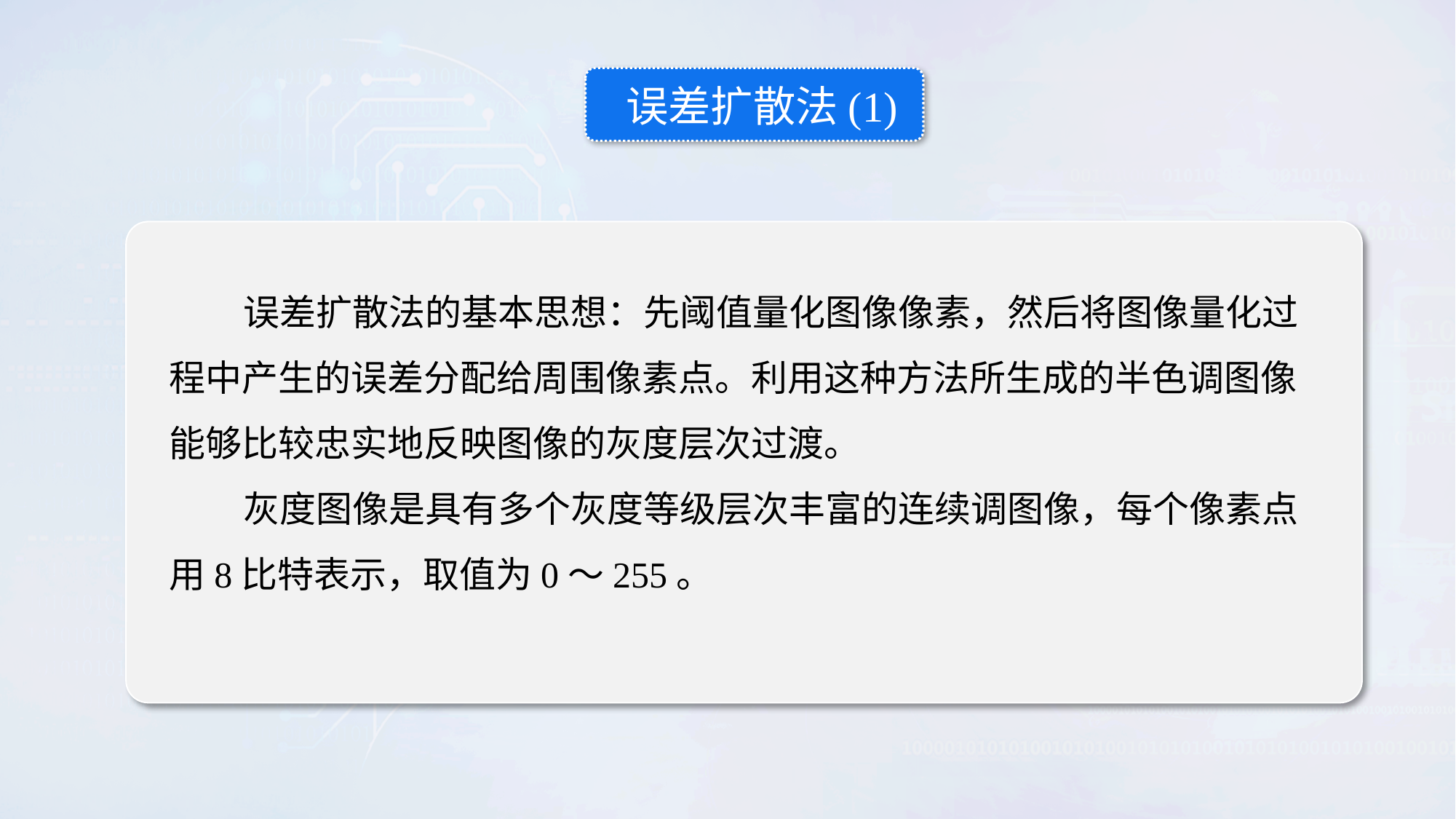

误差扩散法(1)

        误差扩散法的基本思想：先阈值量化图像像素，然后将图像量化过程中产生的误差分配给周围像素点。利用这种方法所生成的半色调图像能够比较忠实地反映图像的灰度层次过渡。
        灰度图像是具有多个灰度等级层次丰富的连续调图像，每个像素点用8比特表示，取值为0～255。